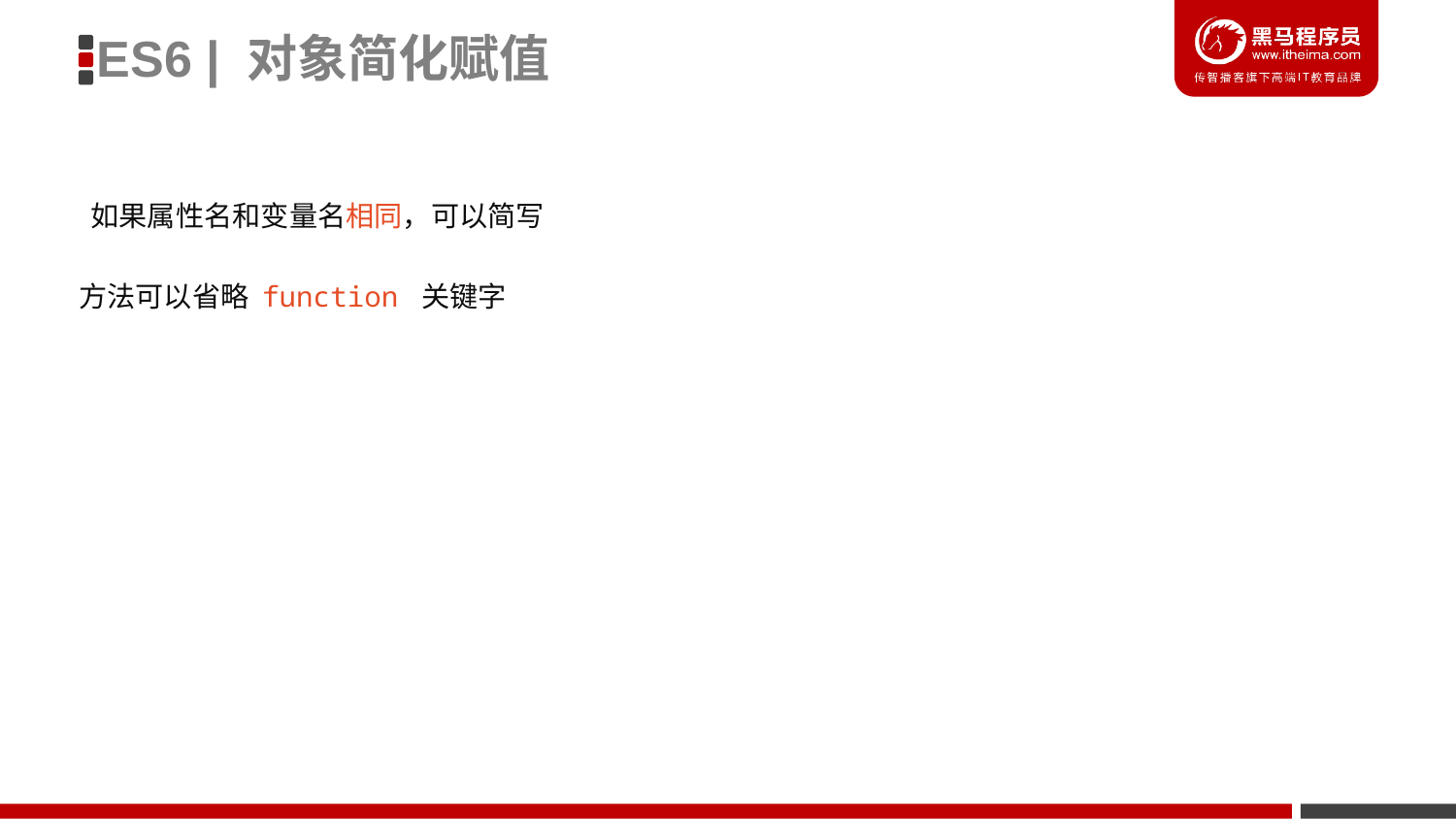

ES6 | 对象简化赋值
如果属性名和变量名相同，可以简写
方法可以省略 function 关键字